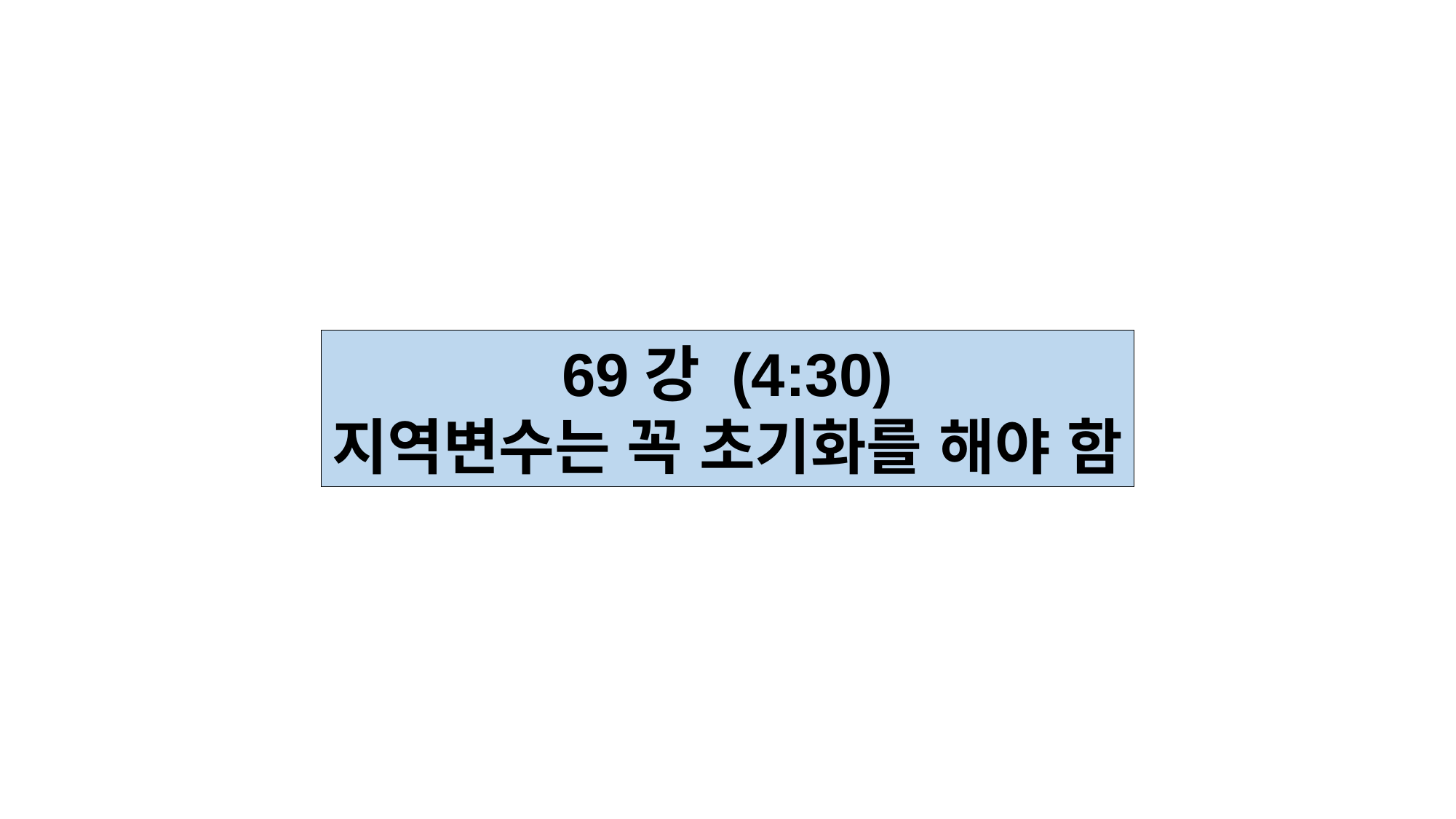

69강 (4:30)
지역변수는 꼭 초기화를 해야 함